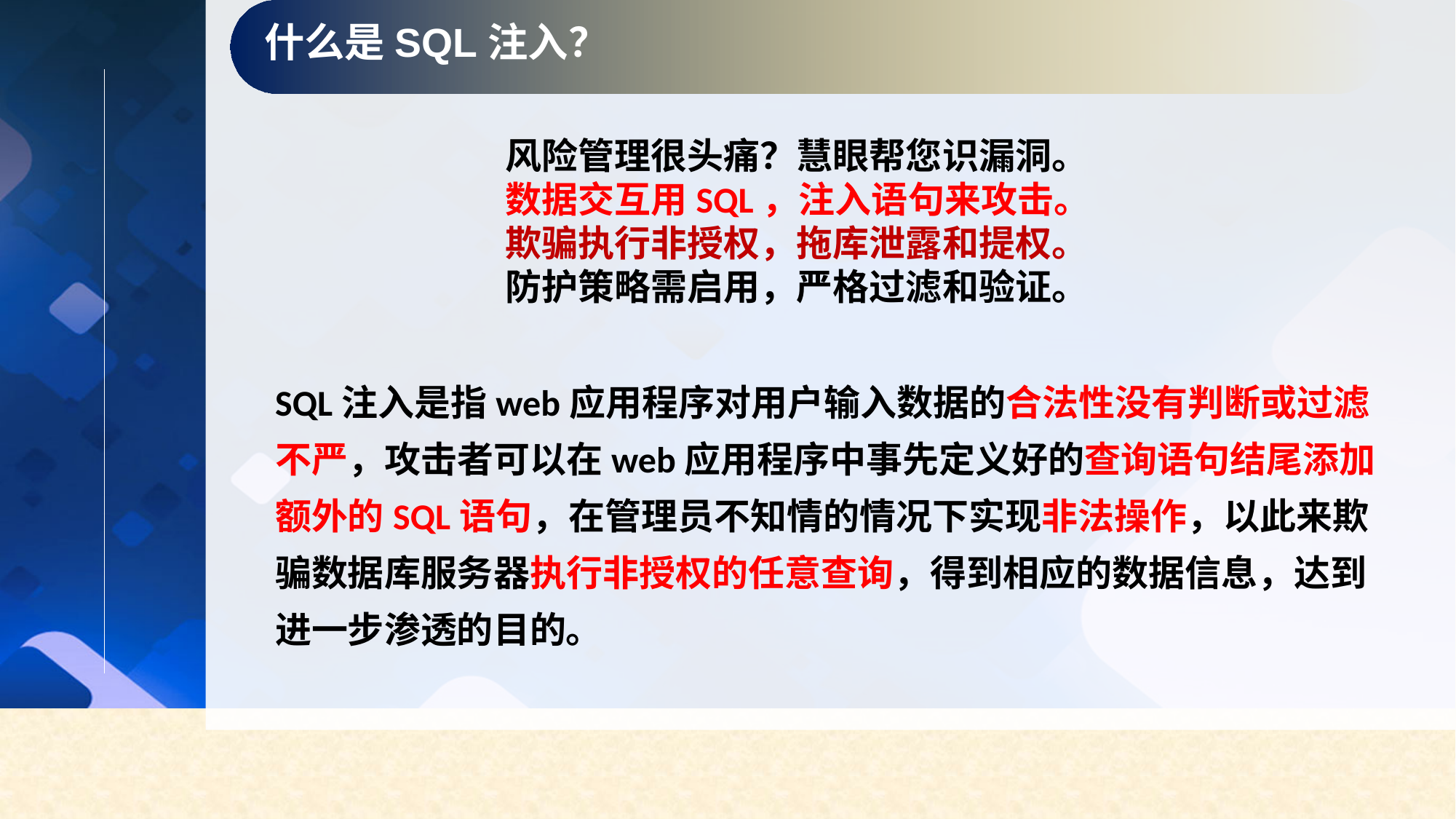

什么是SQL注入？
风险管理很头痛？慧眼帮您识漏洞。
数据交互用SQL，注入语句来攻击。
欺骗执行非授权，拖库泄露和提权。
防护策略需启用，严格过滤和验证。
SQL注入是指web应用程序对用户输入数据的合法性没有判断或过滤不严，攻击者可以在web应用程序中事先定义好的查询语句结尾添加额外的SQL语句，在管理员不知情的情况下实现非法操作，以此来欺骗数据库服务器执行非授权的任意查询，得到相应的数据信息，达到进一步渗透的目的。